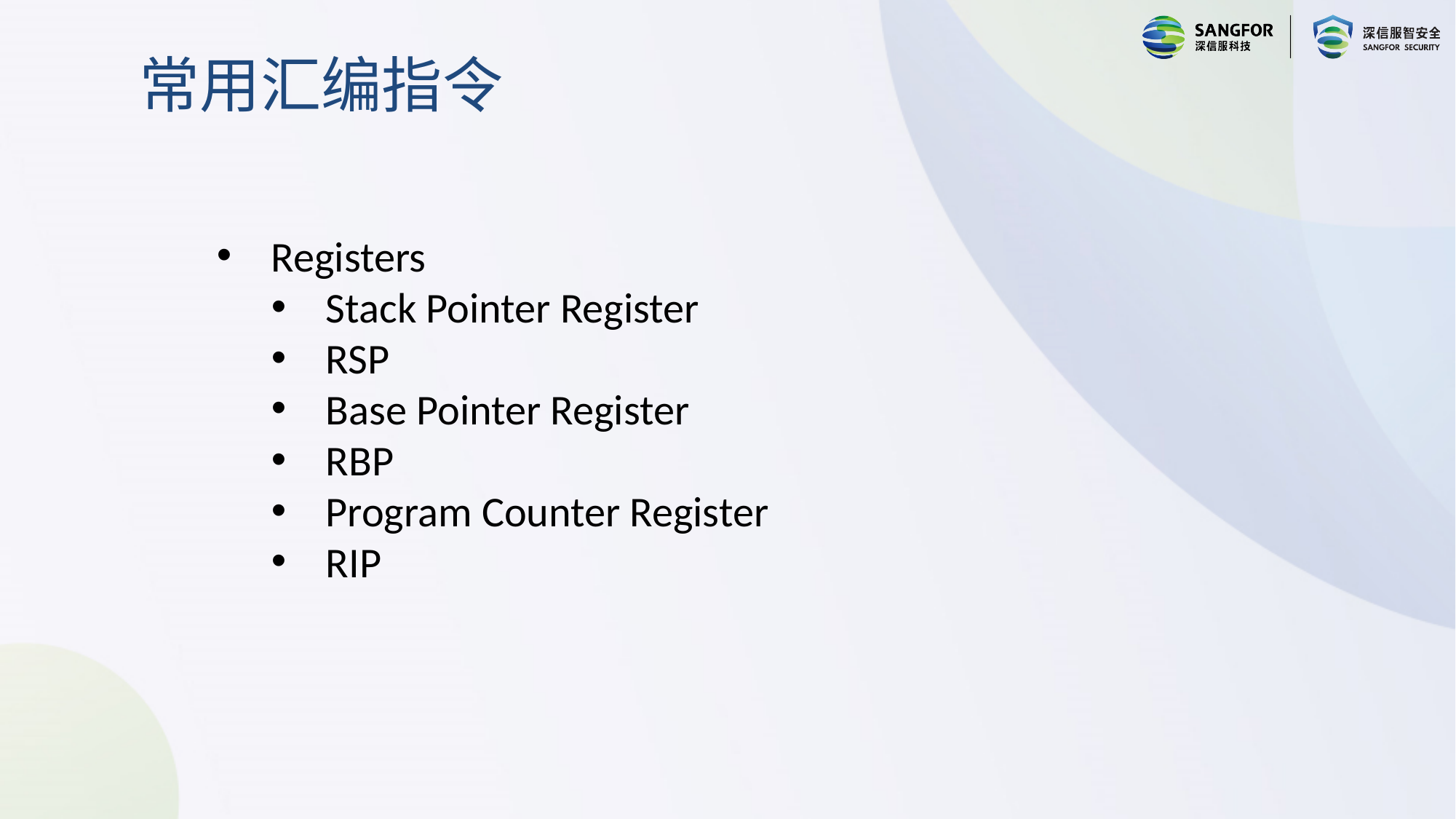

常用汇编指令
Registers
Stack Pointer Register
RSP
Base Pointer Register
RBP
Program Counter Register
RIP